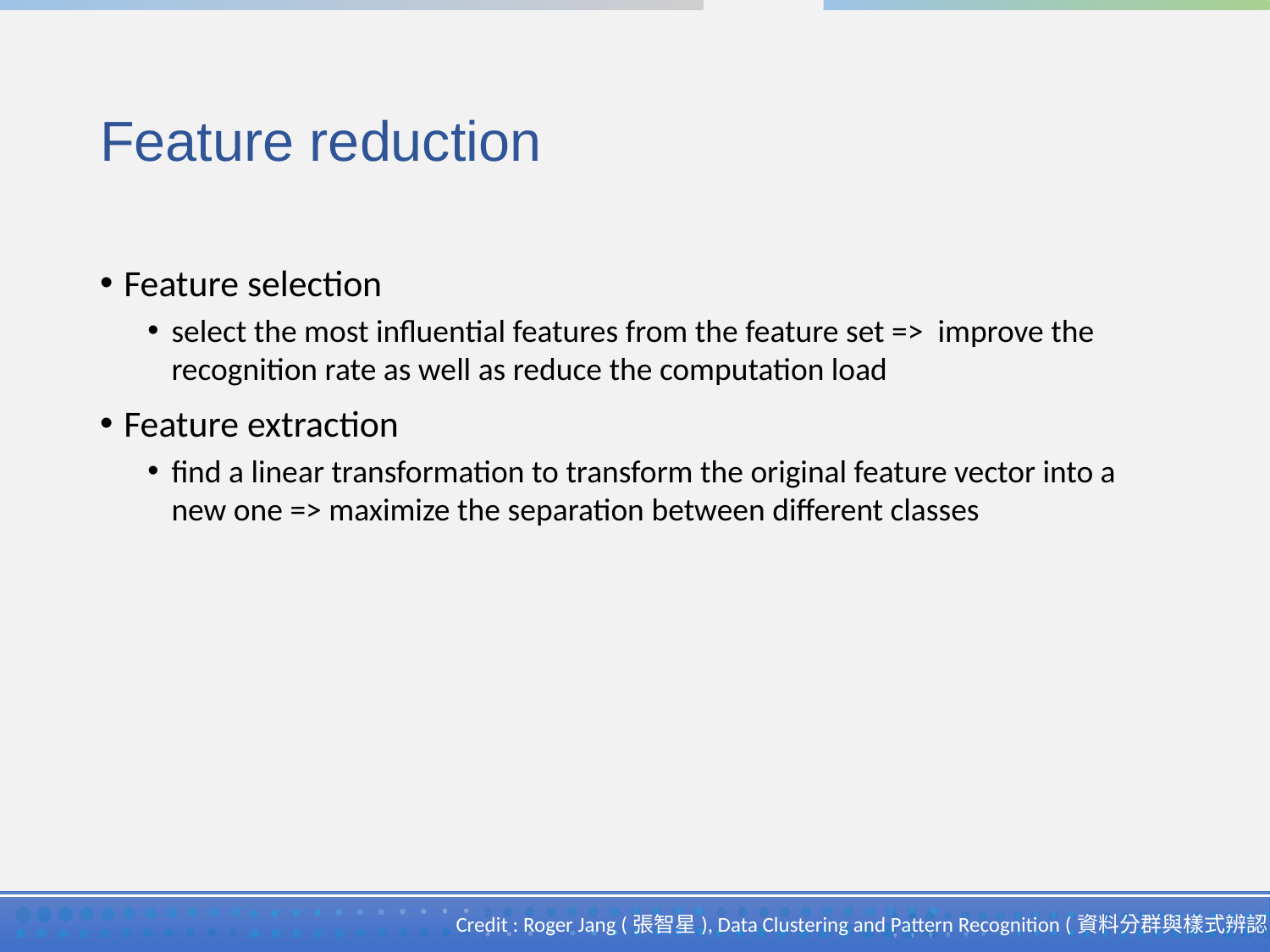

# Feature reduction
Feature selection
select the most influential features from the feature set =>  improve the recognition rate as well as reduce the computation load
Feature extraction
find a linear transformation to transform the original feature vector into a new one => maximize the separation between different classes
Credit : Roger Jang (張智星), Data Clustering and Pattern Recognition (資料分群與樣式辨認)